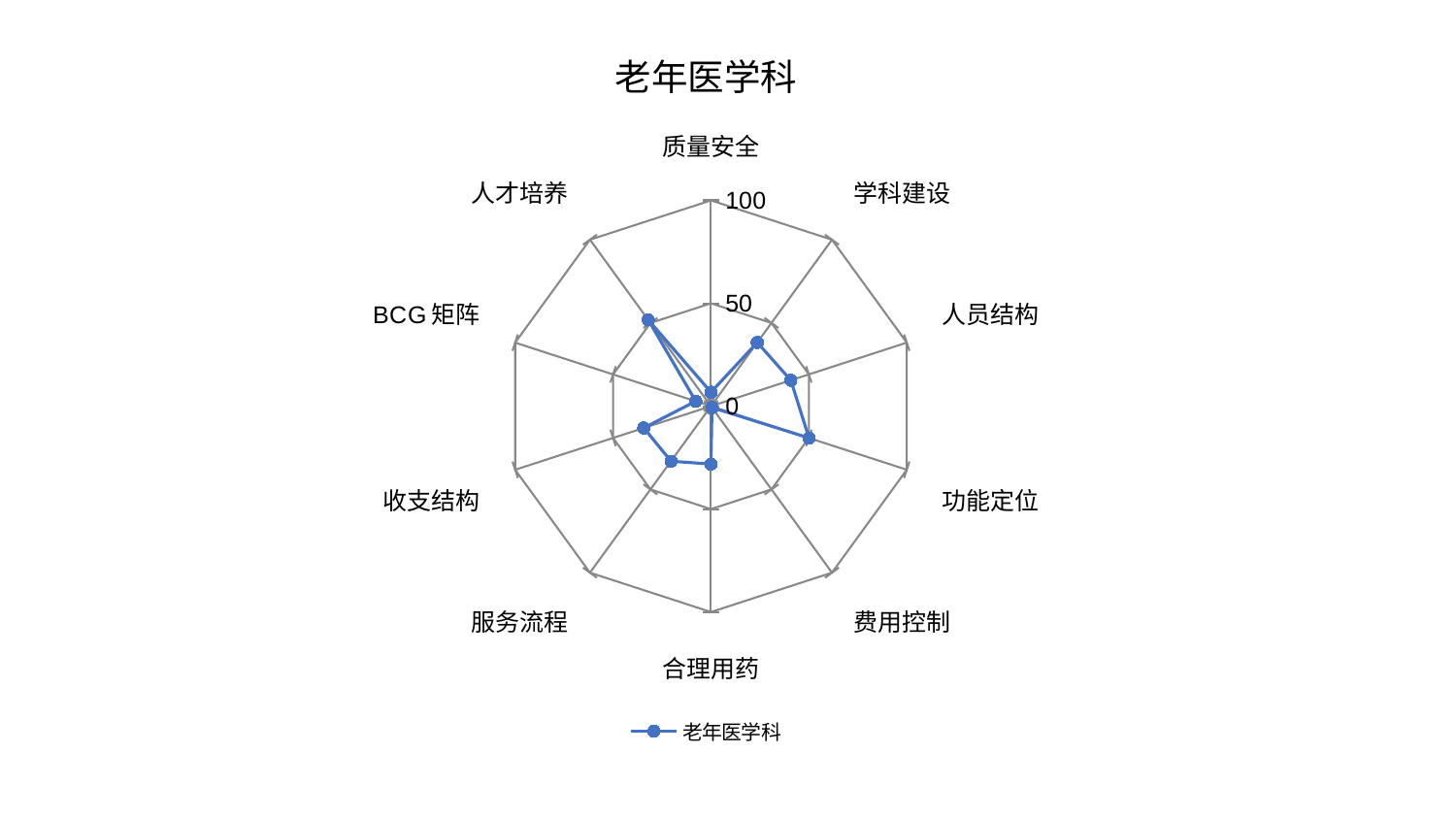

### Chart: 老年医学科

| Category | 老年医学科 |
|---|---|
| 质量安全 | 6.774274907603521 |
| 学科建设 | 38.28113650818103 |
| 人员结构 | 40.798826841777974 |
| 功能定位 | 50.06355453215571 |
| 费用控制 | 0.8227903989315306 |
| 合理用药 | 28.144550664907275 |
| 服务流程 | 33.03626976691537 |
| 收支结构 | 34.31202693466966 |
| BCG矩阵 | 7.793734971047987 |
| 人才培养 | 51.850830284112554 |
125